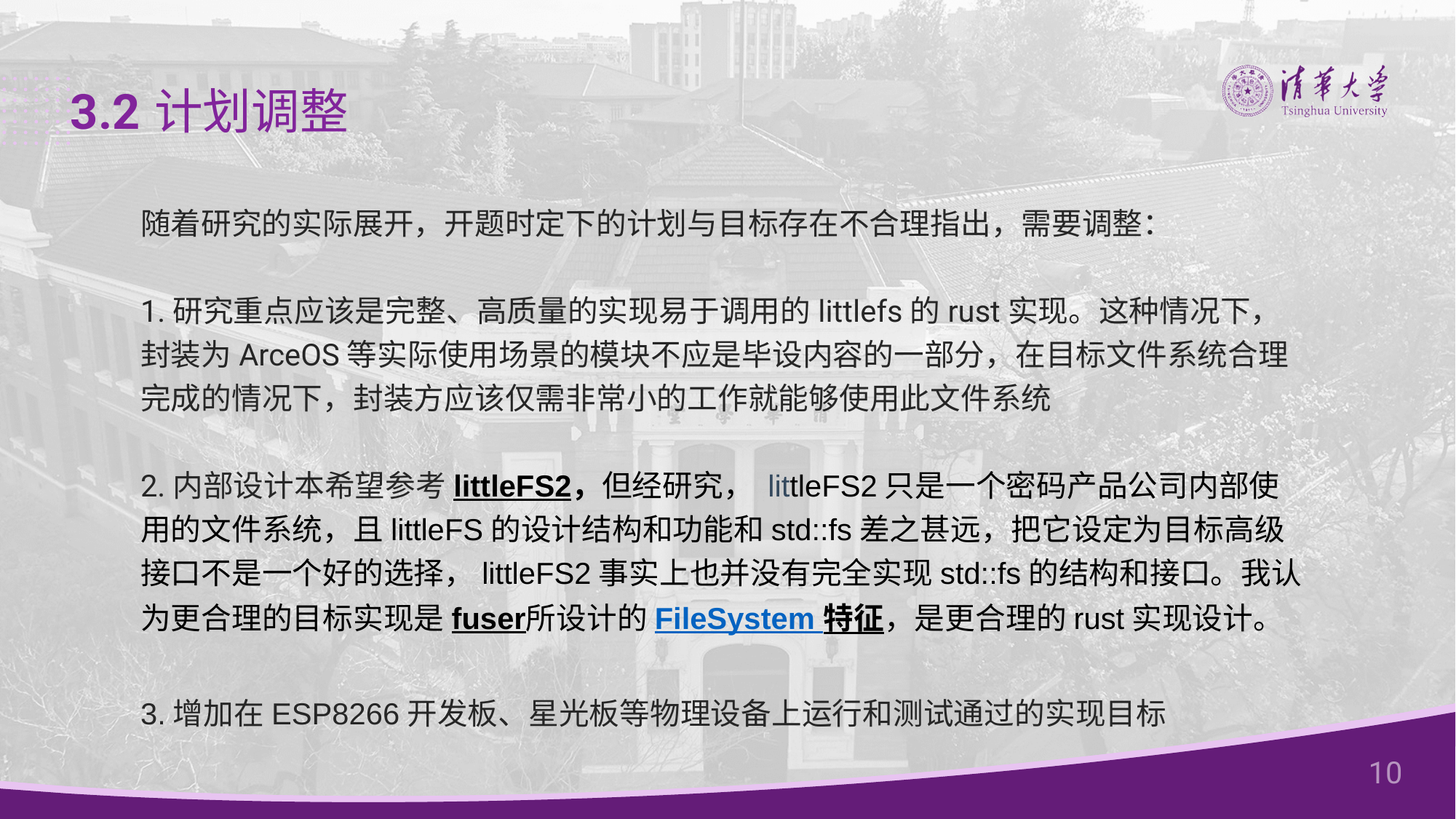

3.2
计划调整
随着研究的实际展开，开题时定下的计划与目标存在不合理指出，需要调整：

1.研究重点应该是完整、高质量的实现易于调用的littlefs的rust实现。这种情况下，封装为ArceOS等实际使用场景的模块不应是毕设内容的一部分，在目标文件系统合理完成的情况下，封装方应该仅需非常小的工作就能够使用此文件系统

2.内部设计本希望参考littleFS2，但经研究， littleFS2只是一个密码产品公司内部使用的文件系统，且littleFS的设计结构和功能和std::fs差之甚远，把它设定为目标高级接口不是一个好的选择，littleFS2事实上也并没有完全实现std::fs的结构和接口。我认为更合理的目标实现是fuser所设计的FileSystem 特征，是更合理的rust实现设计。

3.增加在ESP8266开发板、星光板等物理设备上运行和测试通过的实现目标

10